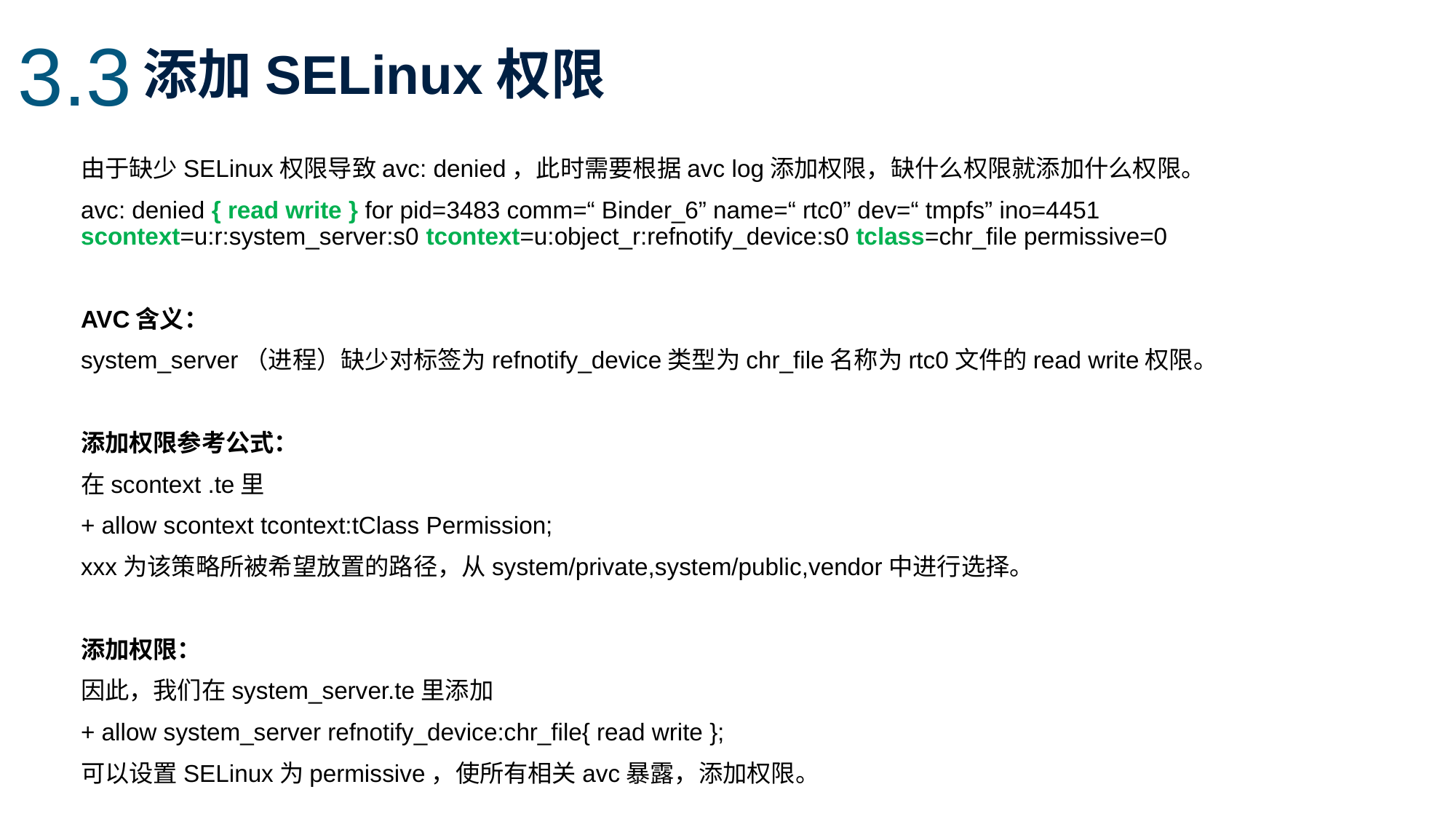

3.3
添加SELinux权限
由于缺少SELinux权限导致avc: denied，此时需要根据avc log添加权限，缺什么权限就添加什么权限。
avc: denied { read write } for pid=3483 comm=“ Binder_6” name=“ rtc0” dev=“ tmpfs” ino=4451 scontext=u:r:system_server:s0 tcontext=u:object_r:refnotify_device:s0 tclass=chr_file permissive=0

AVC含义：
system_server（进程）缺少对标签为refnotify_device类型为chr_file名称为rtc0文件的read write权限。

添加权限参考公式：
在scontext .te里
+ allow scontext tcontext:tClass Permission;
xxx为该策略所被希望放置的路径，从system/private,system/public,vendor中进行选择。

添加权限：
因此，我们在system_server.te里添加
+ allow system_server refnotify_device:chr_file{ read write };
可以设置SELinux为permissive，使所有相关avc暴露，添加权限。